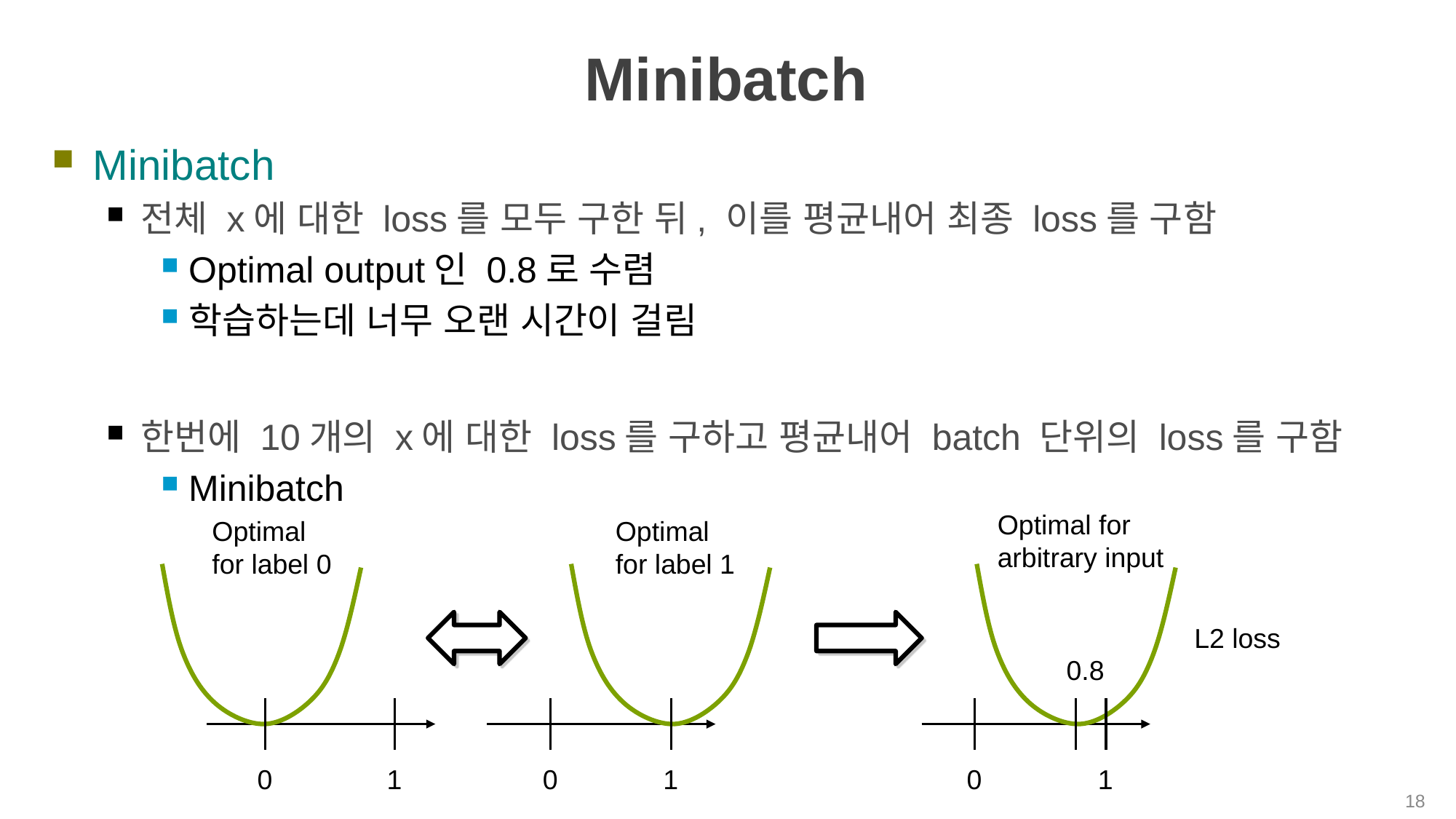

# Minibatch
Minibatch
전체 x에 대한 loss를 모두 구한 뒤, 이를 평균내어 최종 loss를 구함
Optimal output인 0.8로 수렴
학습하는데 너무 오랜 시간이 걸림

한번에 10개의 x에 대한 loss를 구하고 평균내어 batch 단위의 loss를 구함
Minibatch

Optimal for arbitrary input
Optimal for label 0
Optimal for label 1

L2 loss
0.8
0
1
0
1
0
1
18